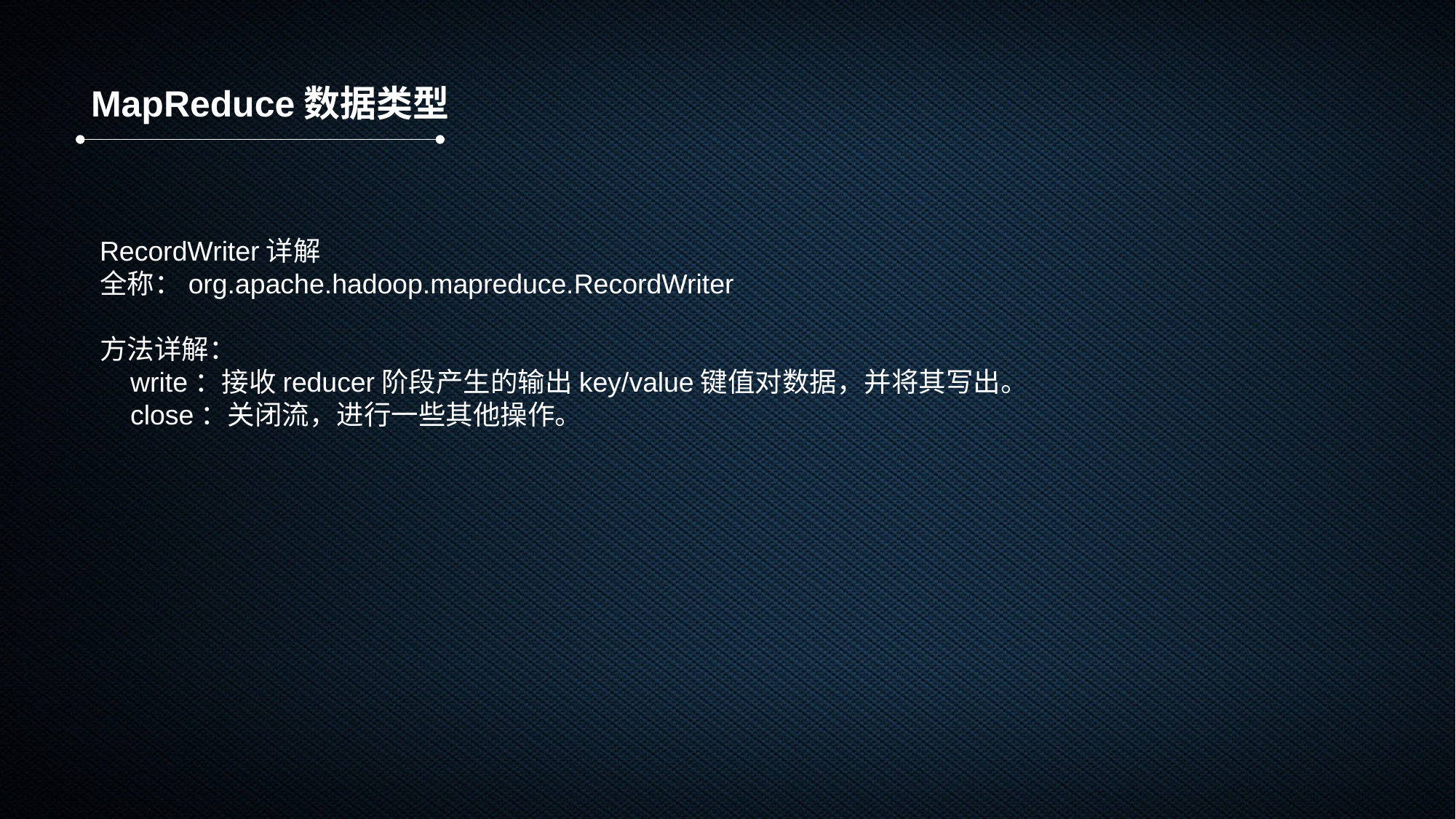

MapReduce数据类型
RecordWriter详解
全称：org.apache.hadoop.mapreduce.RecordWriter

方法详解：
    write：接收reducer阶段产生的输出key/value键值对数据，并将其写出。
    close：关闭流，进行一些其他操作。